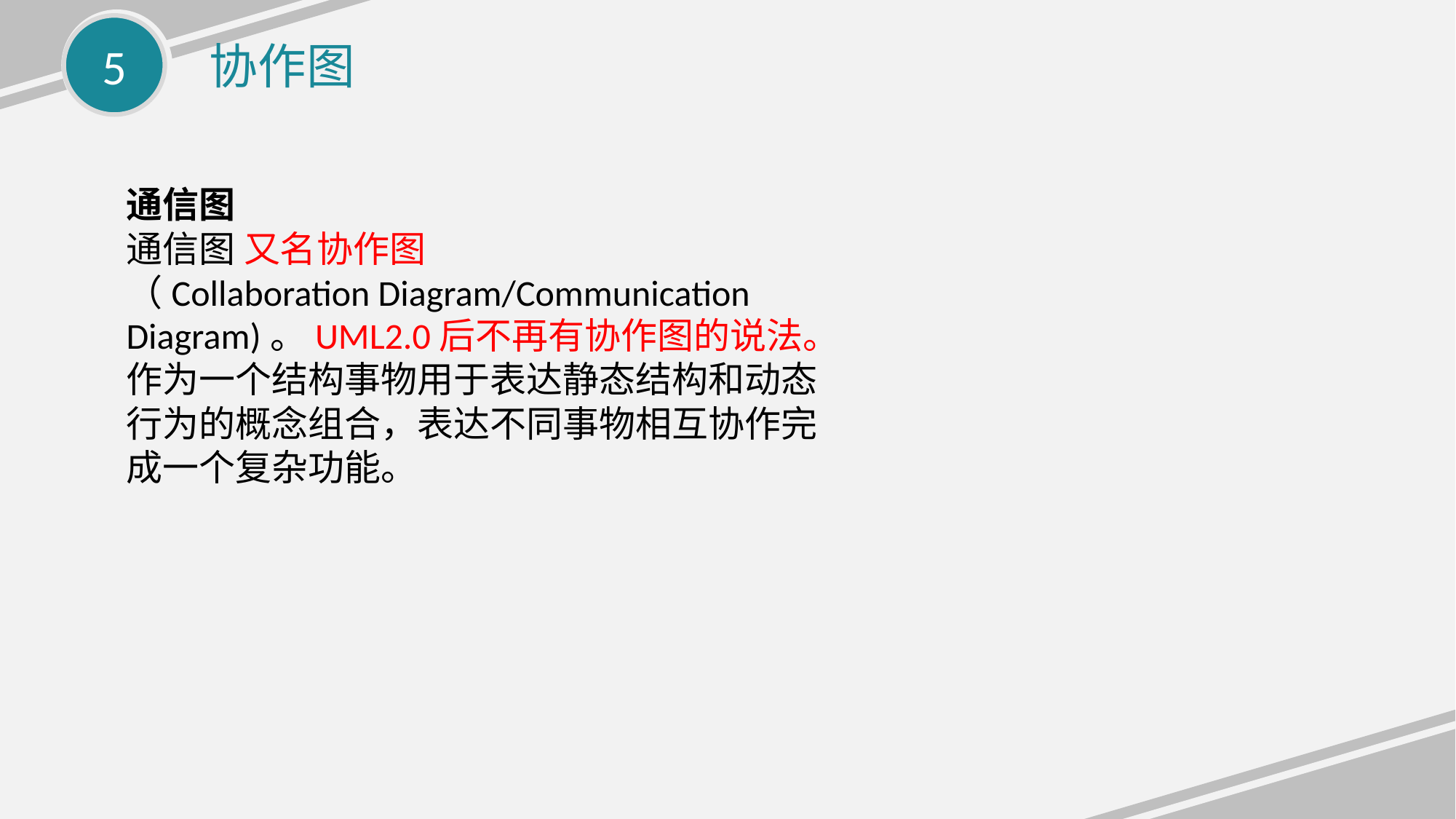

5
协作图
通信图
通信图 又名协作图
（Collaboration Diagram/Communication Diagram)。UML2.0后不再有协作图的说法。作为一个结构事物用于表达静态结构和动态行为的概念组合，表达不同事物相互协作完成一个复杂功能。